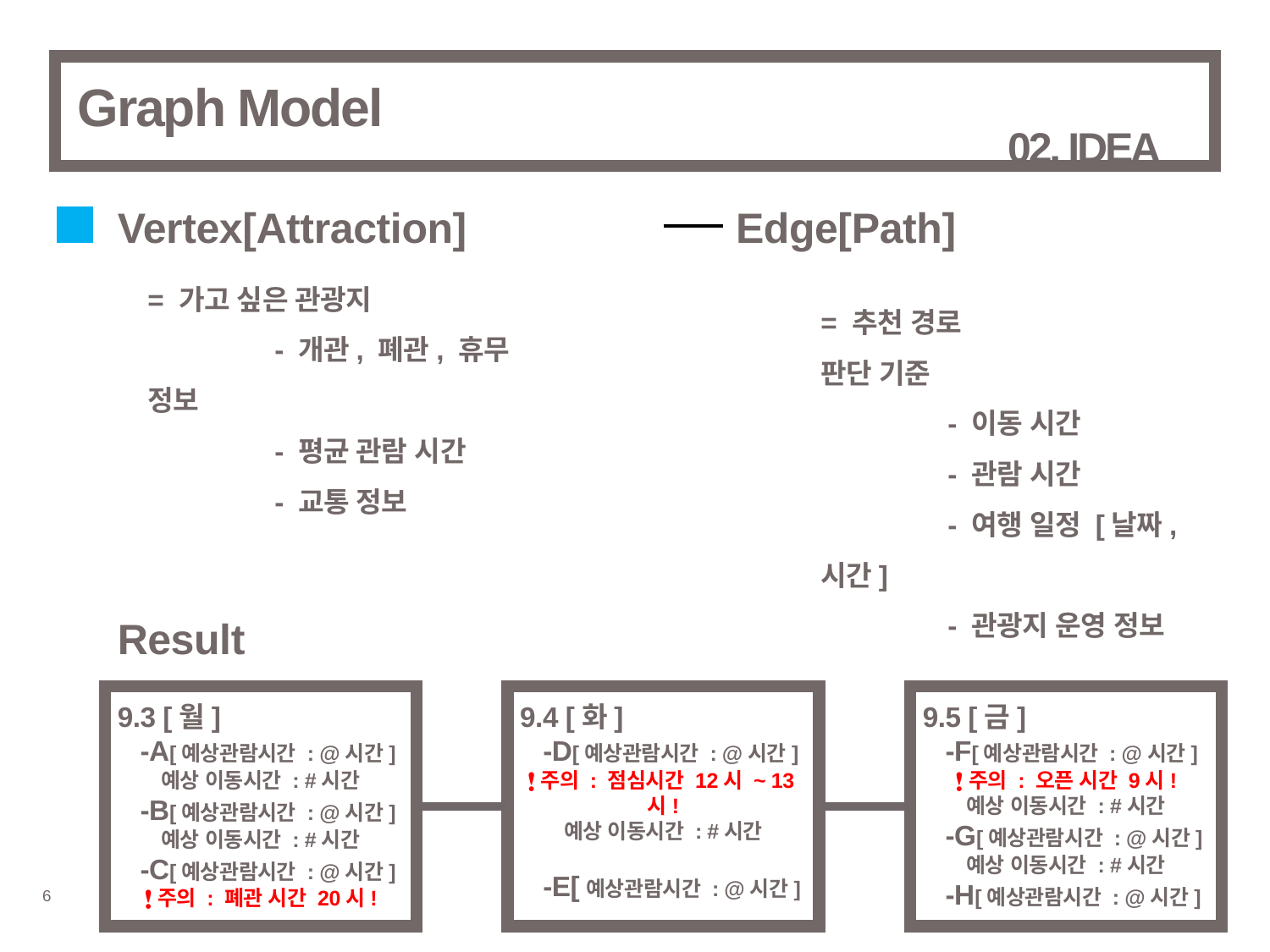

# Graph Model
02. IDEA
Vertex[Attraction]
Edge[Path]

= 가고 싶은 관광지
	- 개관, 폐관, 휴무 정보
	- 평균 관람 시간
	- 교통 정보

= 추천 경로
판단 기준
	- 이동 시간
	- 관람 시간
	- 여행 일정 [날짜, 시간]
	- 관광지 운영 정보

Result

9.3 [월]
   -A[예상관람시간 : @시간]
예상 이동시간 : #시간
   -B[예상관람시간 : @시간]
예상 이동시간 : #시간
   -C[예상관람시간 : @시간]
❗️주의 : 폐관 시간 20시!

9.4 [화]
   -D[예상관람시간 : @시간]
❗️주의 : 점심시간 12시 ~ 13시!
예상 이동시간 : #시간

   -E[예상관람시간 : @시간]

9.5 [금]
   -F[예상관람시간 : @시간]
❗️주의 : 오픈 시간 9시!
예상 이동시간 : #시간
   -G[예상관람시간 : @시간]
예상 이동시간 : #시간
   -H[예상관람시간 : @시간]